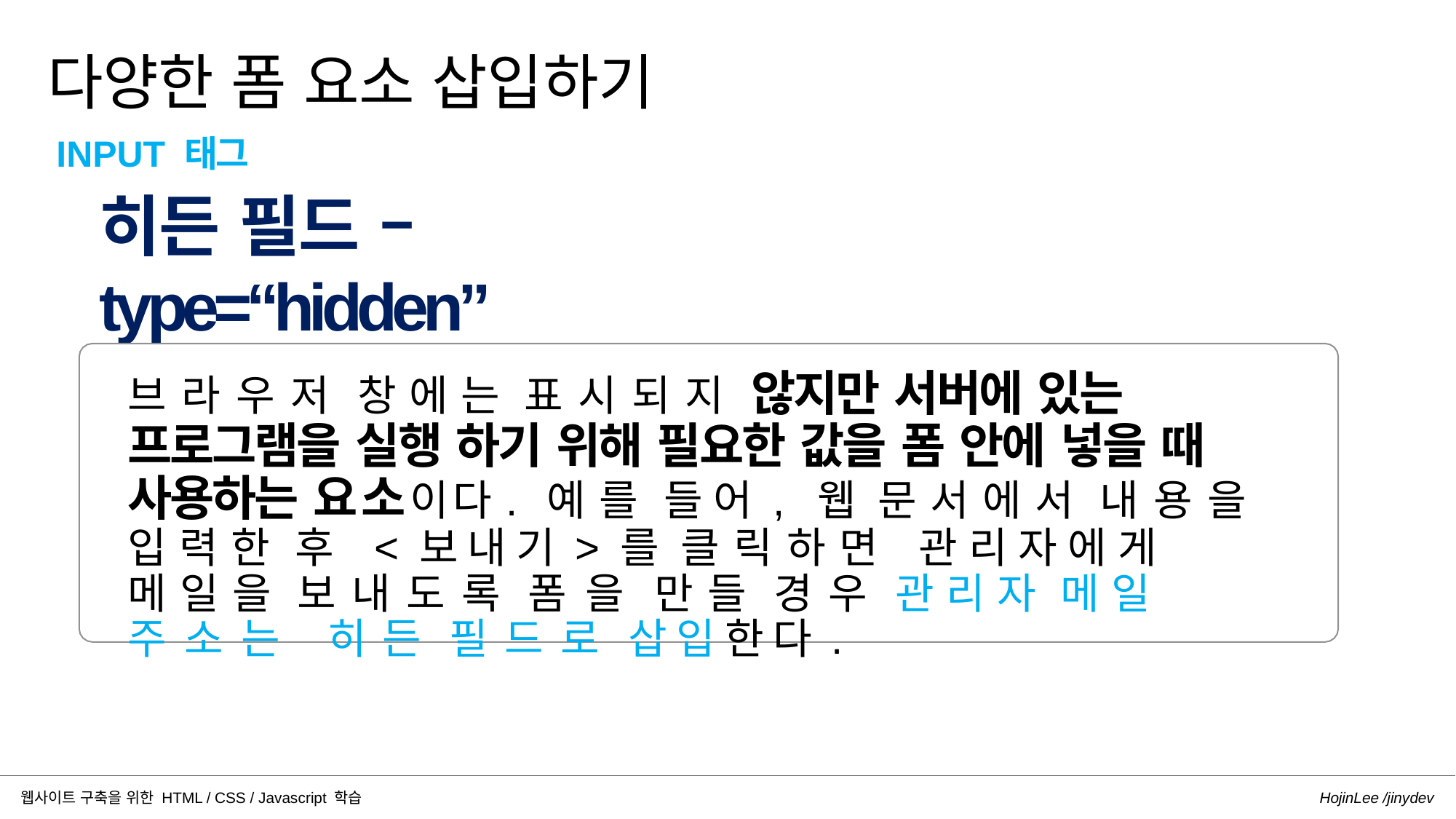

03. 다양한 폼 요소 삽입하기
다양한 폼 요소 삽입하기
INPUT 태그
# 히든 필드 – type=“hidden”

브라우저 창에는 표시되지 않지만 서버에 있는 프로그램을 실행 하기 위해 필요한 값을 폼 안에 넣을 때 사용하는 요소이다. 예를 들어, 웹 문서에서 내용을 입력한 후 <보내기>를 클릭하면 관리자에게 메일을 보내도록 폼을 만들 경우 관리자 메일 주소는 히든 필드로 삽입한다.
HojinLee /jinydev
웹사이트 구축을 위한 HTML / CSS / Javascript 학습